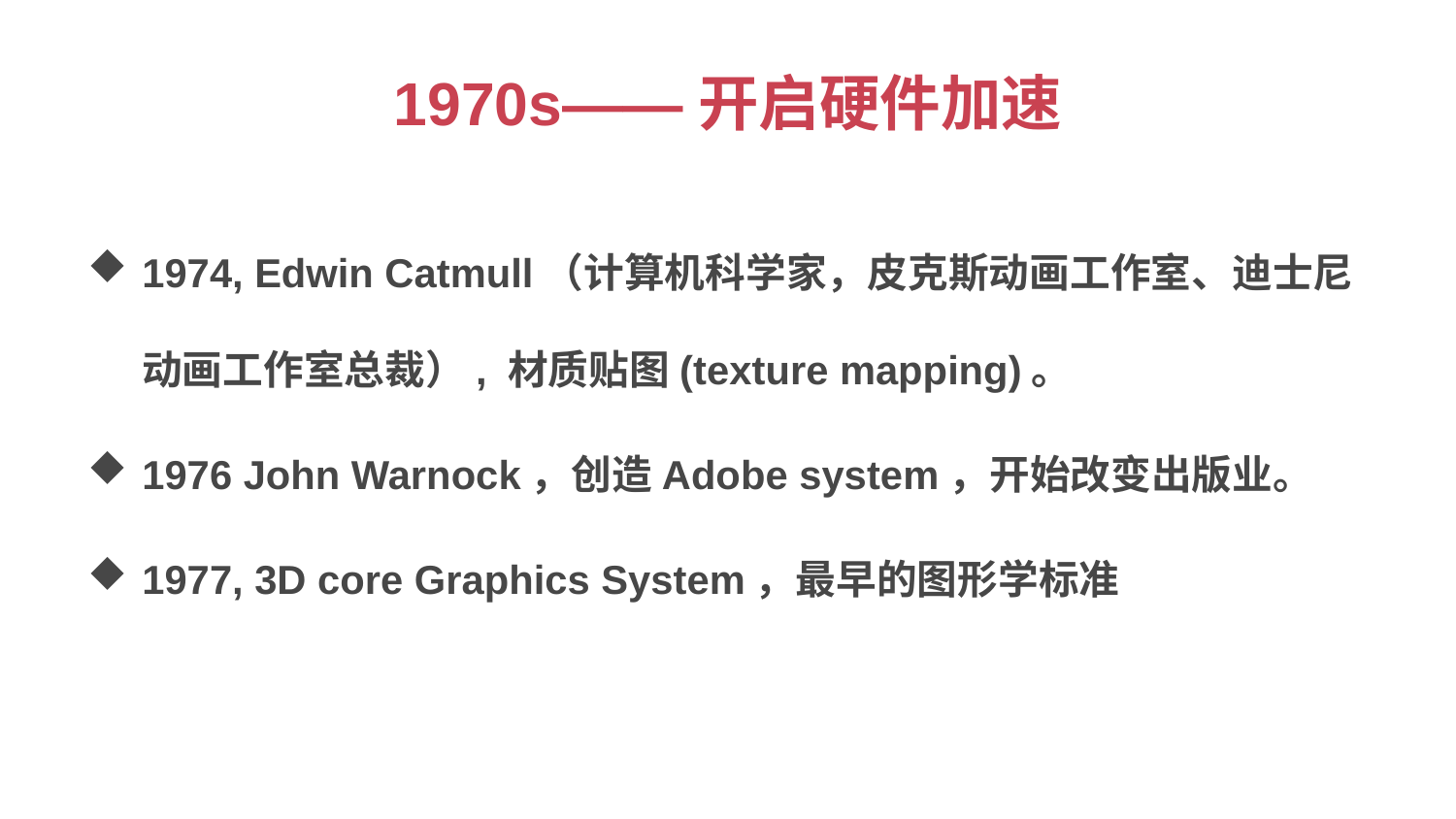

# 1970s——开启硬件加速
1974, Edwin Catmull（计算机科学家，皮克斯动画工作室、迪士尼动画工作室总裁）, 材质贴图(texture mapping)。
1976 John Warnock，创造Adobe system，开始改变出版业。
1977, 3D core Graphics System，最早的图形学标准